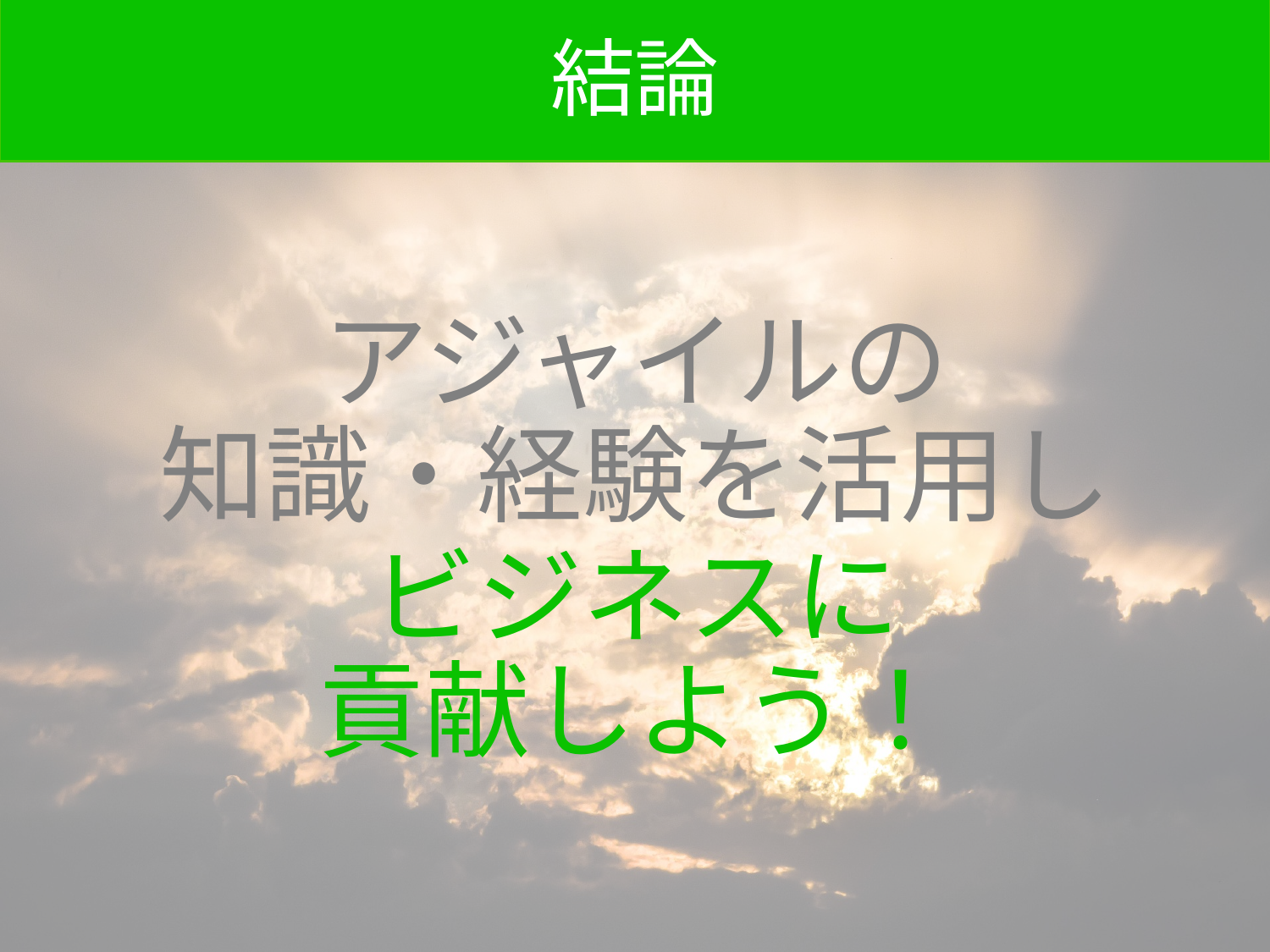

# 結論
アジャイルの
知識・経験を活用し
ビジネスに
貢献しよう！
52